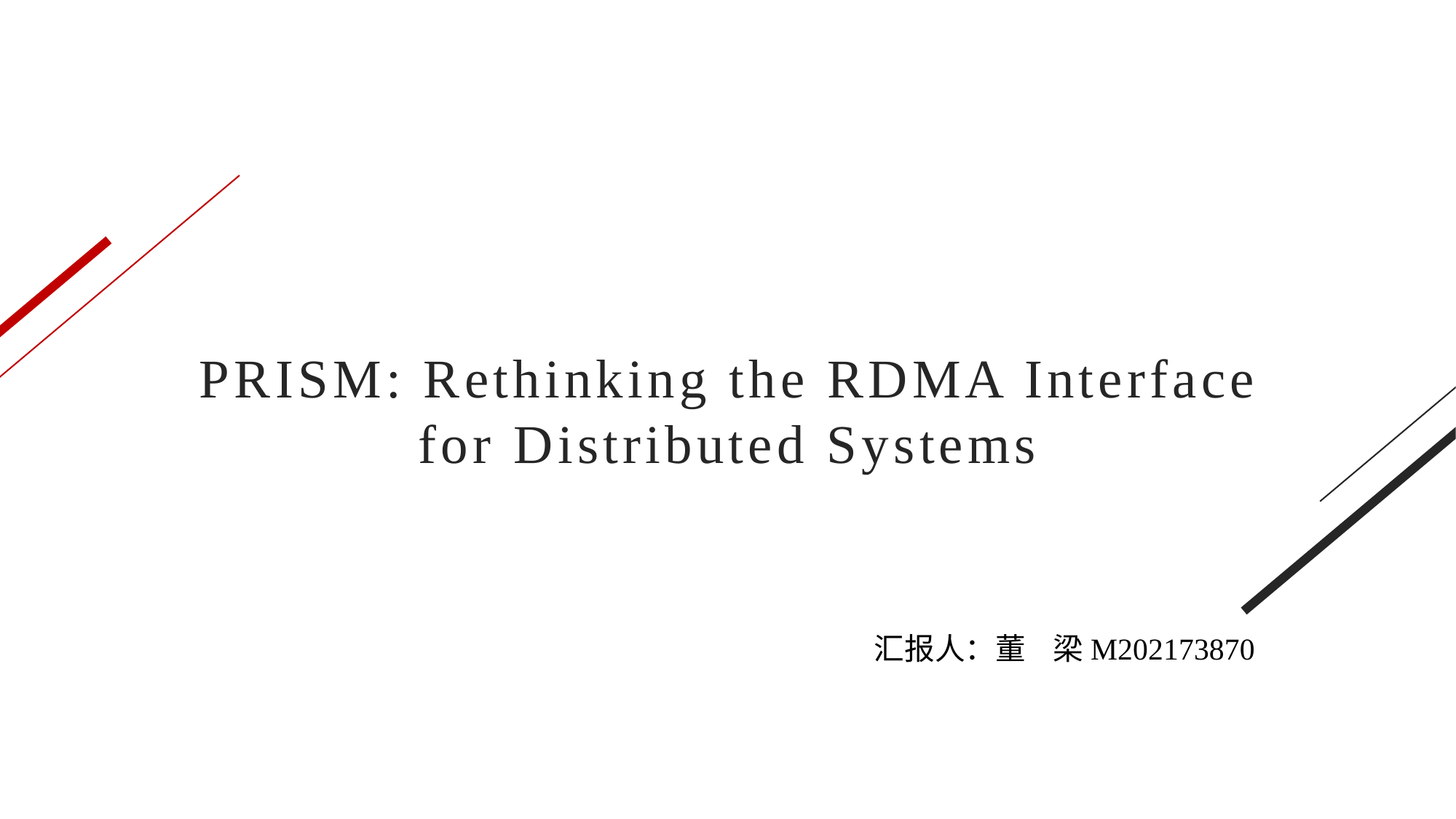

PRISM: Rethinking the RDMA Interface
for Distributed Systems
汇报人：董    梁M202173870